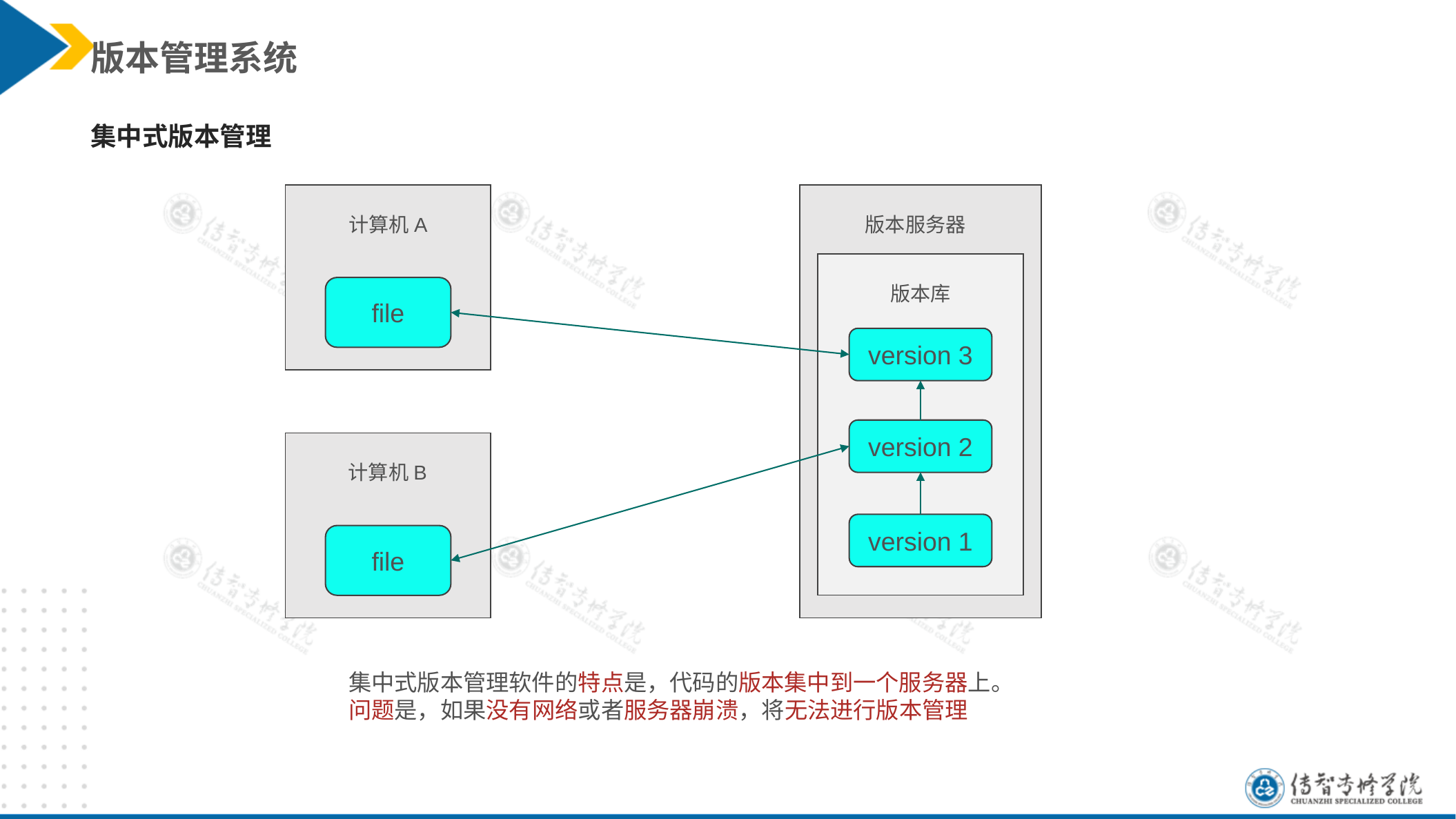

版本管理系统

集中式版本管理

计算机A
file

版本服务器

版本库
version 3
version 2

计算机B
file
version 1
集中式版本管理软件的特点是，代码的版本集中到一个服务器上。
问题是，如果没有网络或者服务器崩溃，将无法进行版本管理